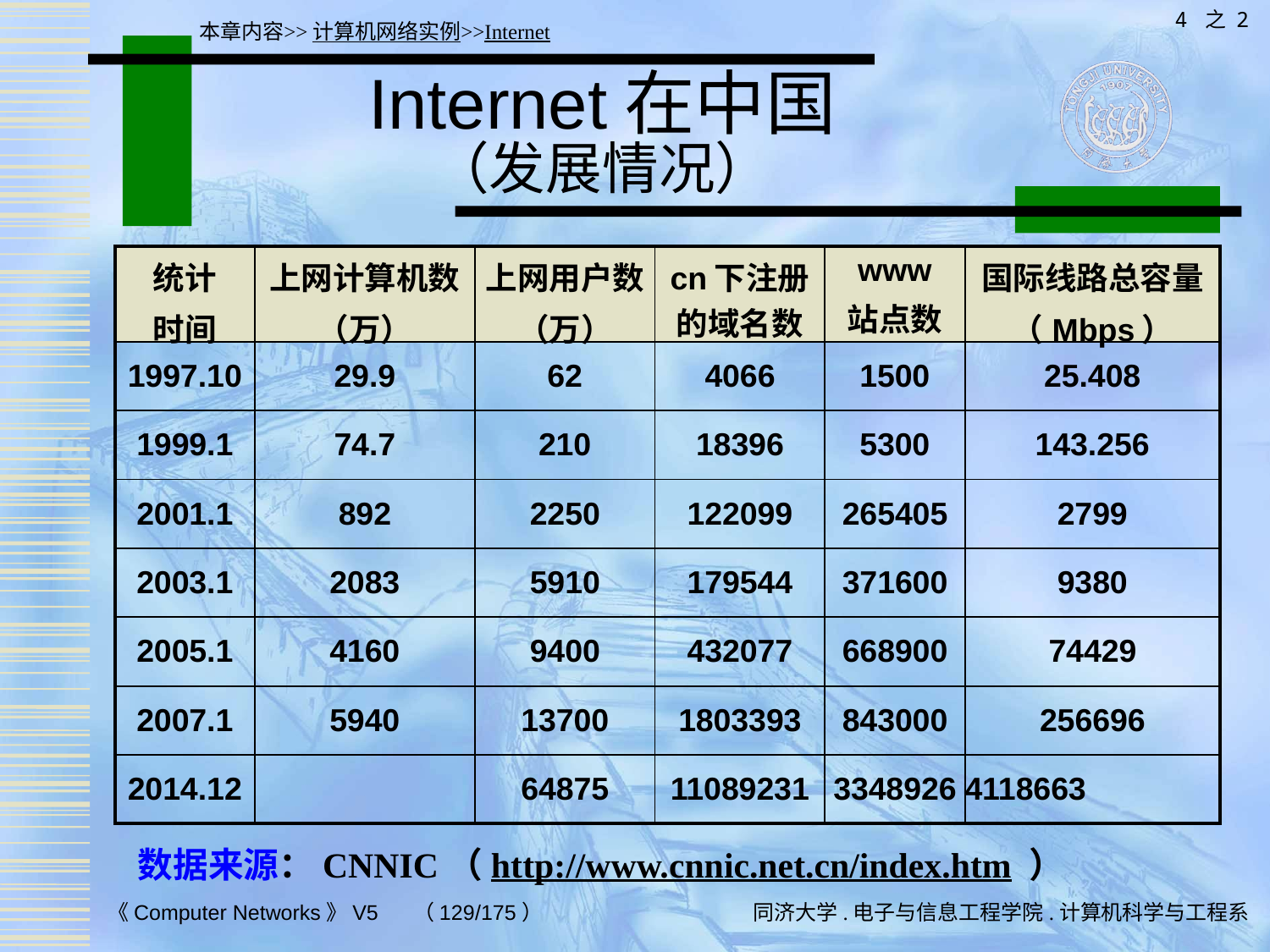

4 之 2
本章内容>>计算机网络实例>>Internet
# Internet在中国 （发展情况）
| 统计 时间 | 上网计算机数 （万） | 上网用户数 （万） | cn下注册的域名数 | www 站点数 | 国际线路总容量 （Mbps） |
| --- | --- | --- | --- | --- | --- |
| 1997.10 | 29.9 | 62 | 4066 | 1500 | 25.408 |
| 1999.1 | 74.7 | 210 | 18396 | 5300 | 143.256 |
| 2001.1 | 892 | 2250 | 122099 | 265405 | 2799 |
| 2003.1 | 2083 | 5910 | 179544 | 371600 | 9380 |
| 2005.1 | 4160 | 9400 | 432077 | 668900 | 74429 |
| 2007.1 | 5940 | 13700 | 1803393 | 843000 | 256696 |
| 2014.12 |  | 64875 | 11089231 | 3348926 | 4118663 |
数据来源：CNNIC（http://www.cnnic.net.cn/index.htm ）